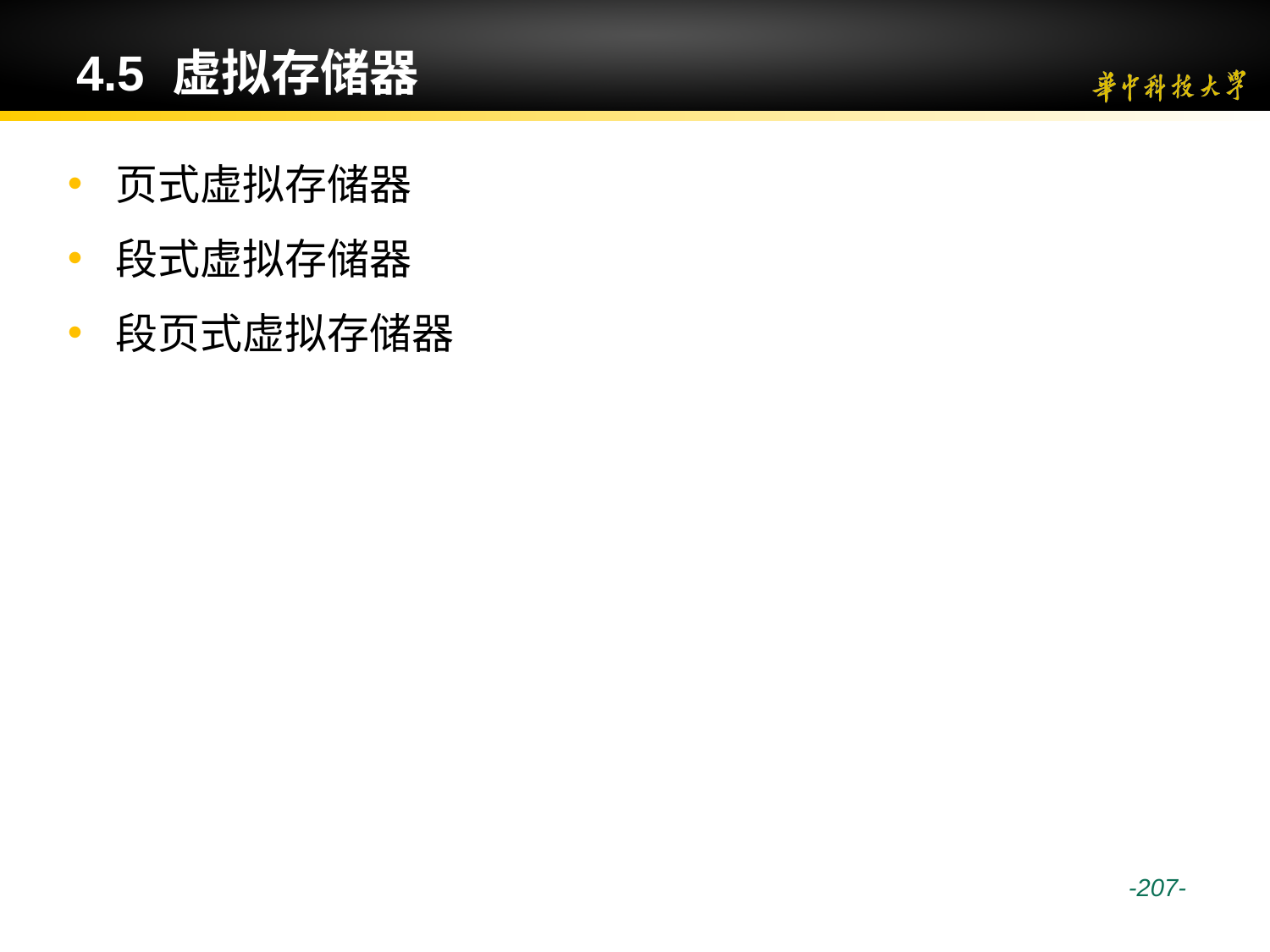

# 4.5 虚拟存储器
页式虚拟存储器
段式虚拟存储器
段页式虚拟存储器
 -207-